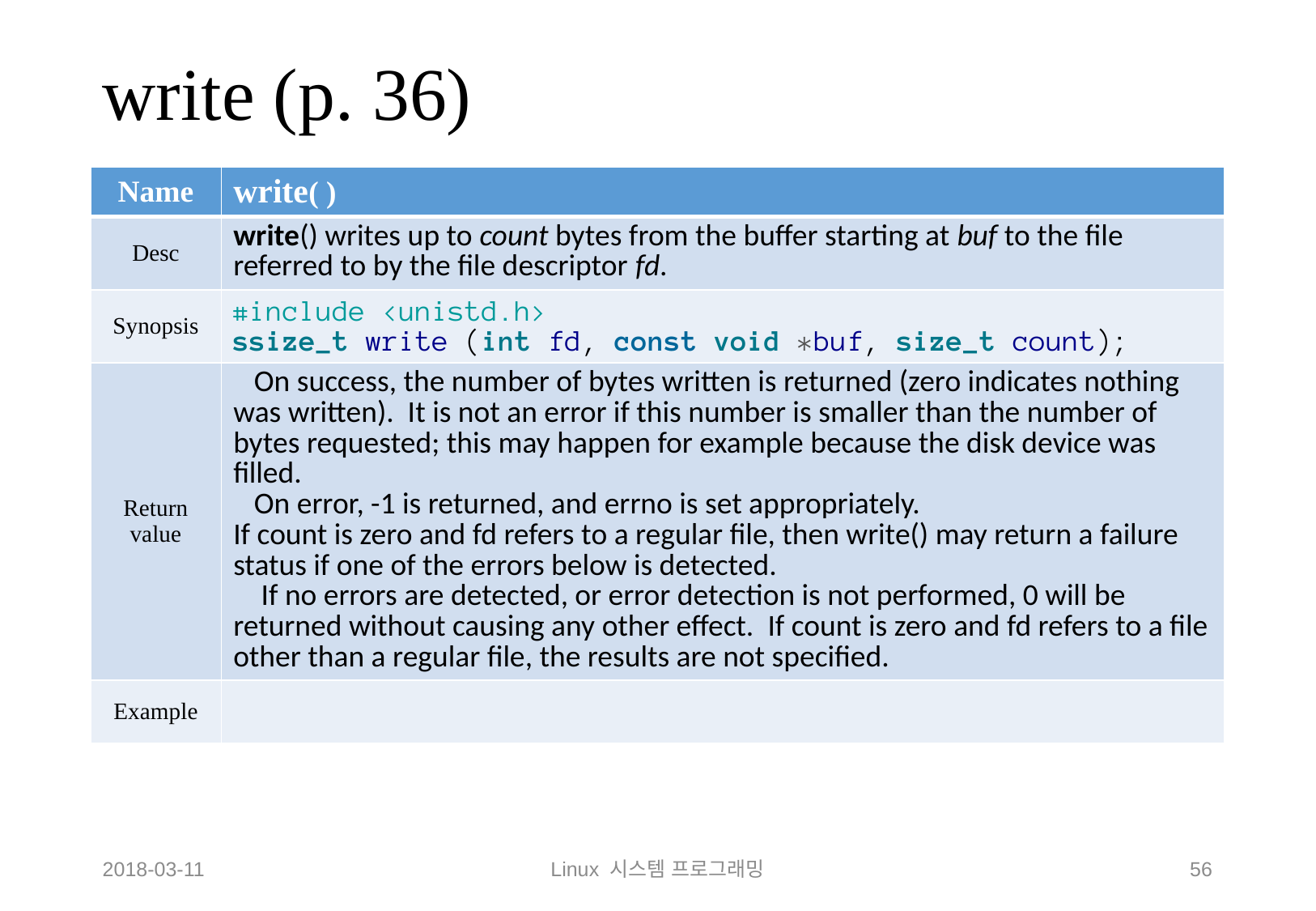

# write (p. 36)
| Name | write( ) |
| --- | --- |
| Desc | write() writes up to count bytes from the buffer starting at buf to the file referred to by the file descriptor fd. |
| Synopsis | #include <unistd.h> ssize\_t write (int fd, const void \*buf, size\_t count); |
| Return value | On success, the number of bytes written is returned (zero indicates nothing was written). It is not an error if this number is smaller than the number of bytes requested; this may happen for example because the disk device was filled. On error, -1 is returned, and errno is set appropriately. If count is zero and fd refers to a regular file, then write() may return a failure status if one of the errors below is detected. If no errors are detected, or error detection is not performed, 0 will be returned without causing any other effect. If count is zero and fd refers to a file other than a regular file, the results are not specified. |
| Example |  |
2018-03-11
Linux 시스템 프로그래밍
56